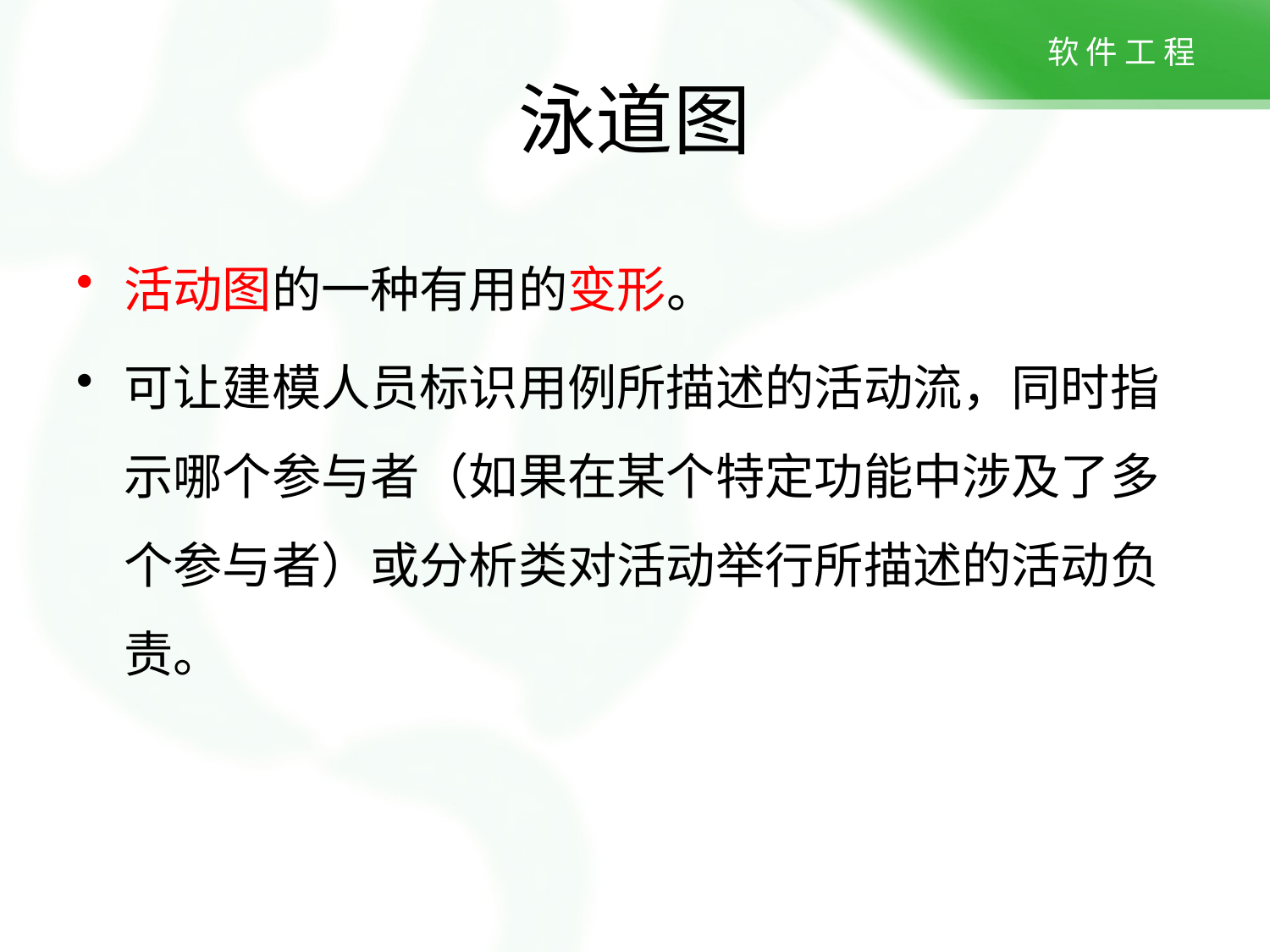

# 泳道图
活动图的一种有用的变形。
可让建模人员标识用例所描述的活动流，同时指示哪个参与者（如果在某个特定功能中涉及了多个参与者）或分析类对活动举行所描述的活动负责。